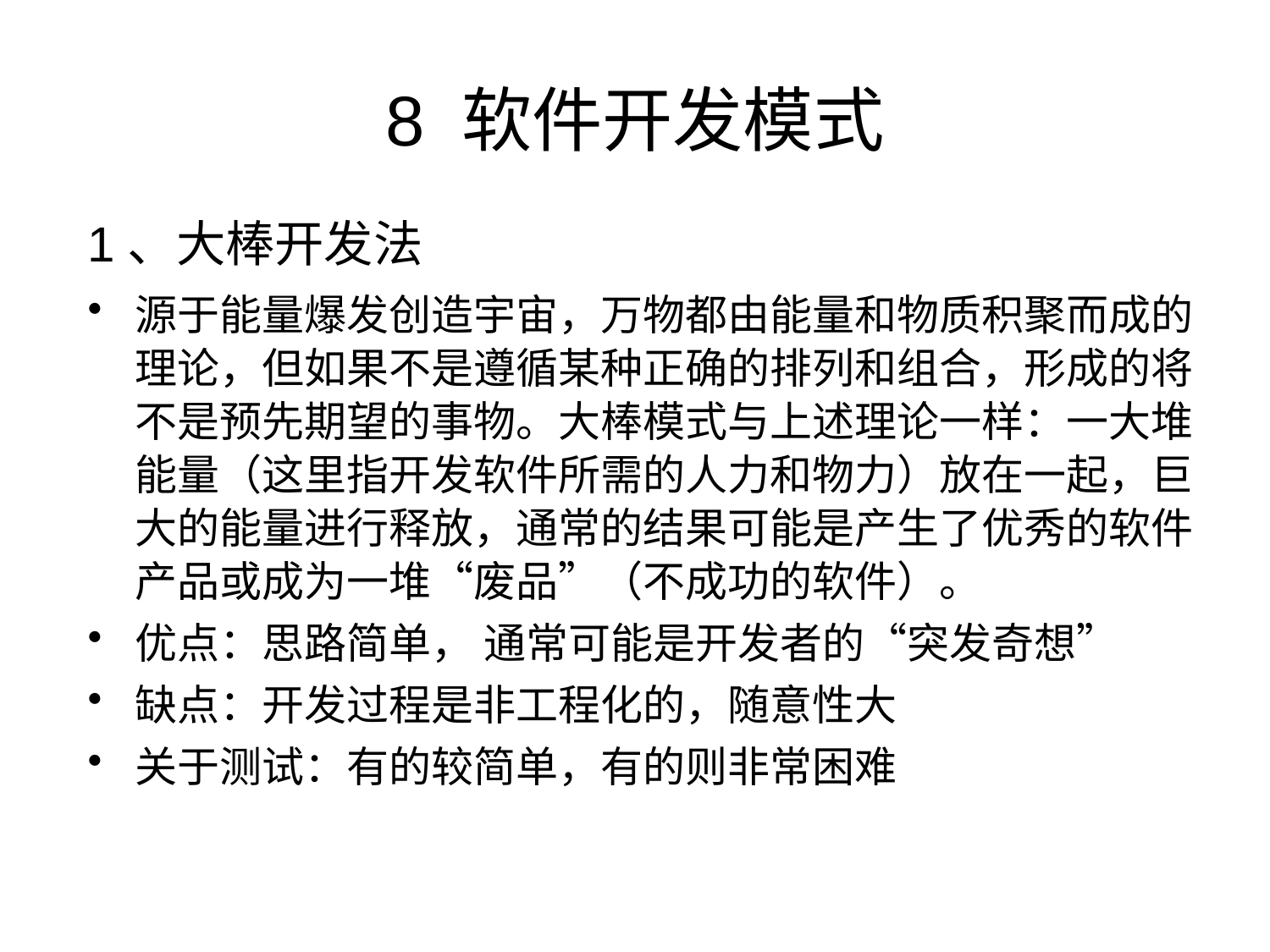

# 8 软件开发模式
1、大棒开发法
源于能量爆发创造宇宙，万物都由能量和物质积聚而成的理论，但如果不是遵循某种正确的排列和组合，形成的将不是预先期望的事物。大棒模式与上述理论一样：一大堆能量（这里指开发软件所需的人力和物力）放在一起，巨大的能量进行释放，通常的结果可能是产生了优秀的软件产品或成为一堆“废品”（不成功的软件）。
优点：思路简单， 通常可能是开发者的“突发奇想”
缺点：开发过程是非工程化的，随意性大
关于测试：有的较简单，有的则非常困难